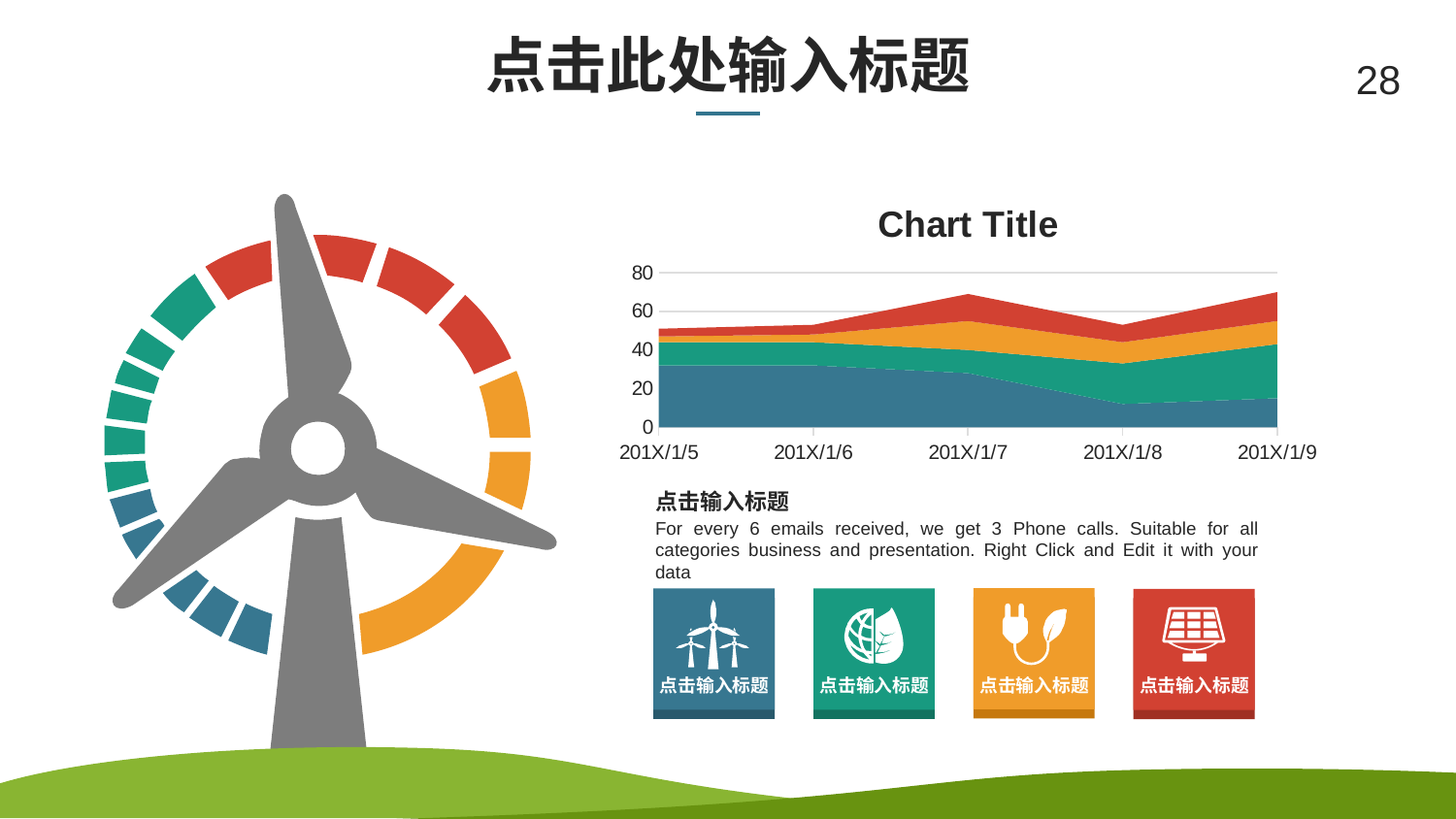

# 点击此处输入标题
28

### Chart: Chart Title

| Category | Series 1 | Series 2 | Series 3 | Series 4 |
|---|---|---|---|---|
| 201X/1/5 | 32.0 | 12.0 | 3.0 | 4.0 |
| 201X/1/6 | 32.0 | 12.0 | 4.0 | 5.0 |
| 201X/1/7 | 28.0 | 12.0 | 15.0 | 14.0 |
| 201X/1/8 | 12.0 | 21.0 | 11.0 | 9.0 |
| 201X/1/9 | 15.0 | 28.0 | 12.0 | 15.0 |

点击输入标题
For every 6 emails received, we get 3 Phone calls. Suitable for all categories business and presentation. Right Click and Edit it with your data

点击输入标题
点击输入标题
点击输入标题
点击输入标题